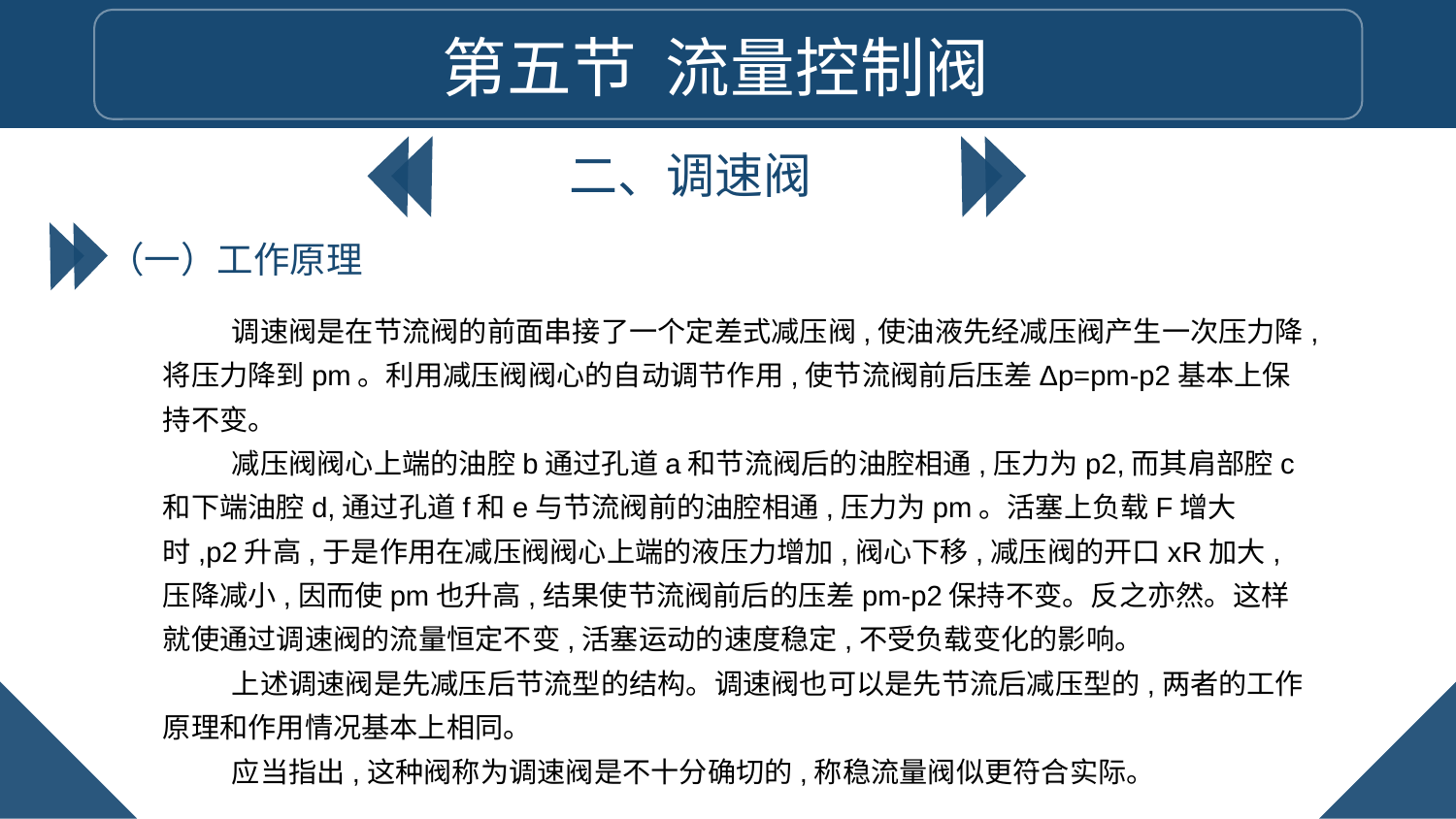

第五节  流量控制阀
二、调速阀

（一）工作原理

调速阀是在节流阀的前面串接了一个定差式减压阀,使油液先经减压阀产生一次压力降,将压力降到pm。利用减压阀阀心的自动调节作用,使节流阀前后压差Δp=pm-p2基本上保持不变。
减压阀阀心上端的油腔b通过孔道a和节流阀后的油腔相通,压力为p2,而其肩部腔c和下端油腔d,通过孔道f和e与节流阀前的油腔相通,压力为pm。活塞上负载F增大时,p2升高,于是作用在减压阀阀心上端的液压力增加,阀心下移,减压阀的开口xR加大,压降减小,因而使pm也升高,结果使节流阀前后的压差pm-p2保持不变。反之亦然。这样就使通过调速阀的流量恒定不变,活塞运动的速度稳定,不受负载变化的影响。
上述调速阀是先减压后节流型的结构。调速阀也可以是先节流后减压型的,两者的工作原理和作用情况基本上相同。
应当指出,这种阀称为调速阀是不十分确切的,称稳流量阀似更符合实际。